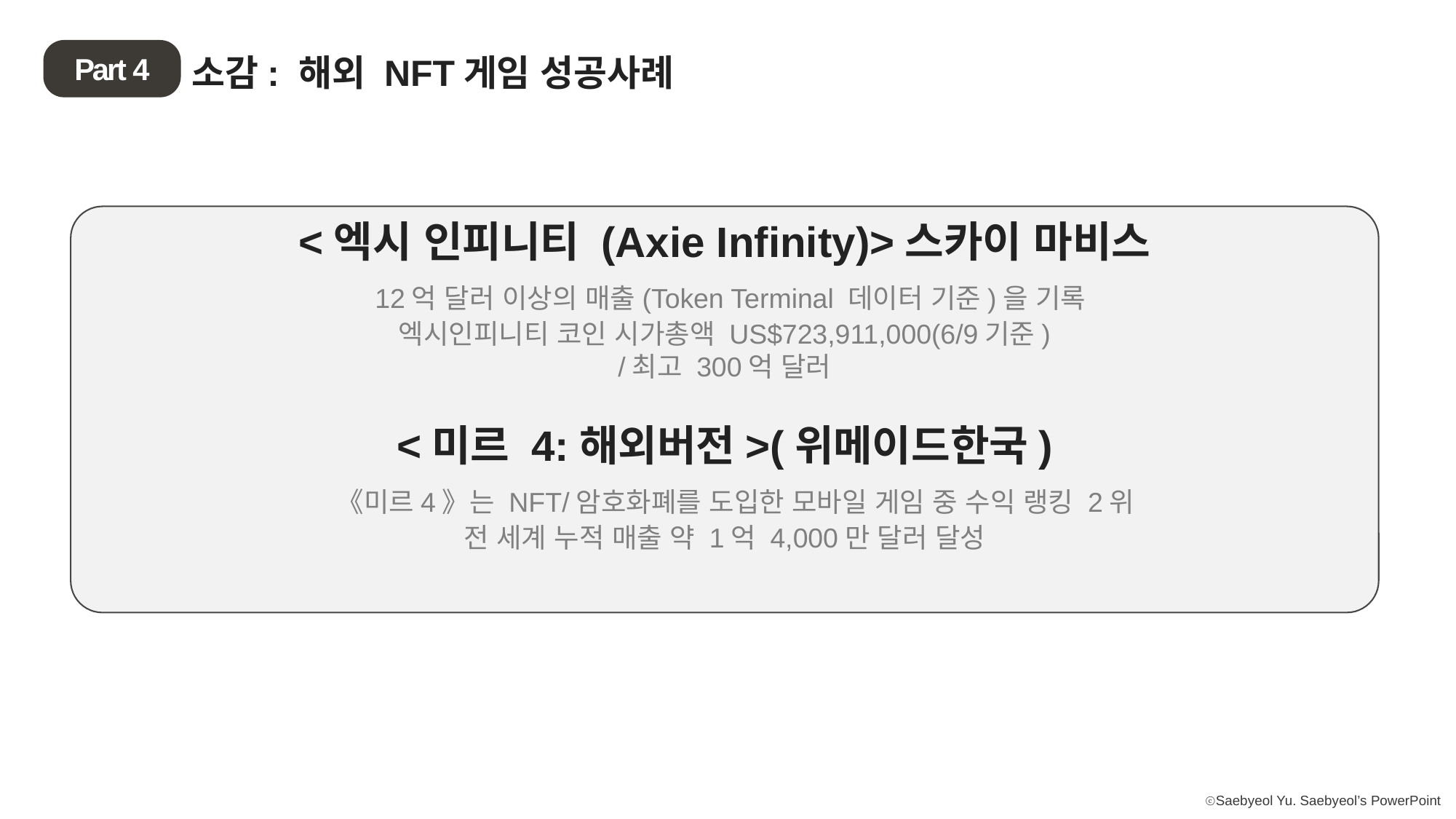

Part 4
소감: 해외 NFT게임 성공사례

<엑시 인피니티 (Axie Infinity)>스카이 마비스
 12억 달러 이상의 매출(Token Terminal 데이터 기준)을 기록
엑시인피니티 코인 시가총액 US$723,911,000(6/9기준)
/최고 300억 달러

<미르 4:해외버전>(위메이드한국)
 《미르4》는 NFT/암호화폐를 도입한 모바일 게임 중 수익 랭킹 2위
전 세계 누적 매출 약 1억 4,000만 달러 달성